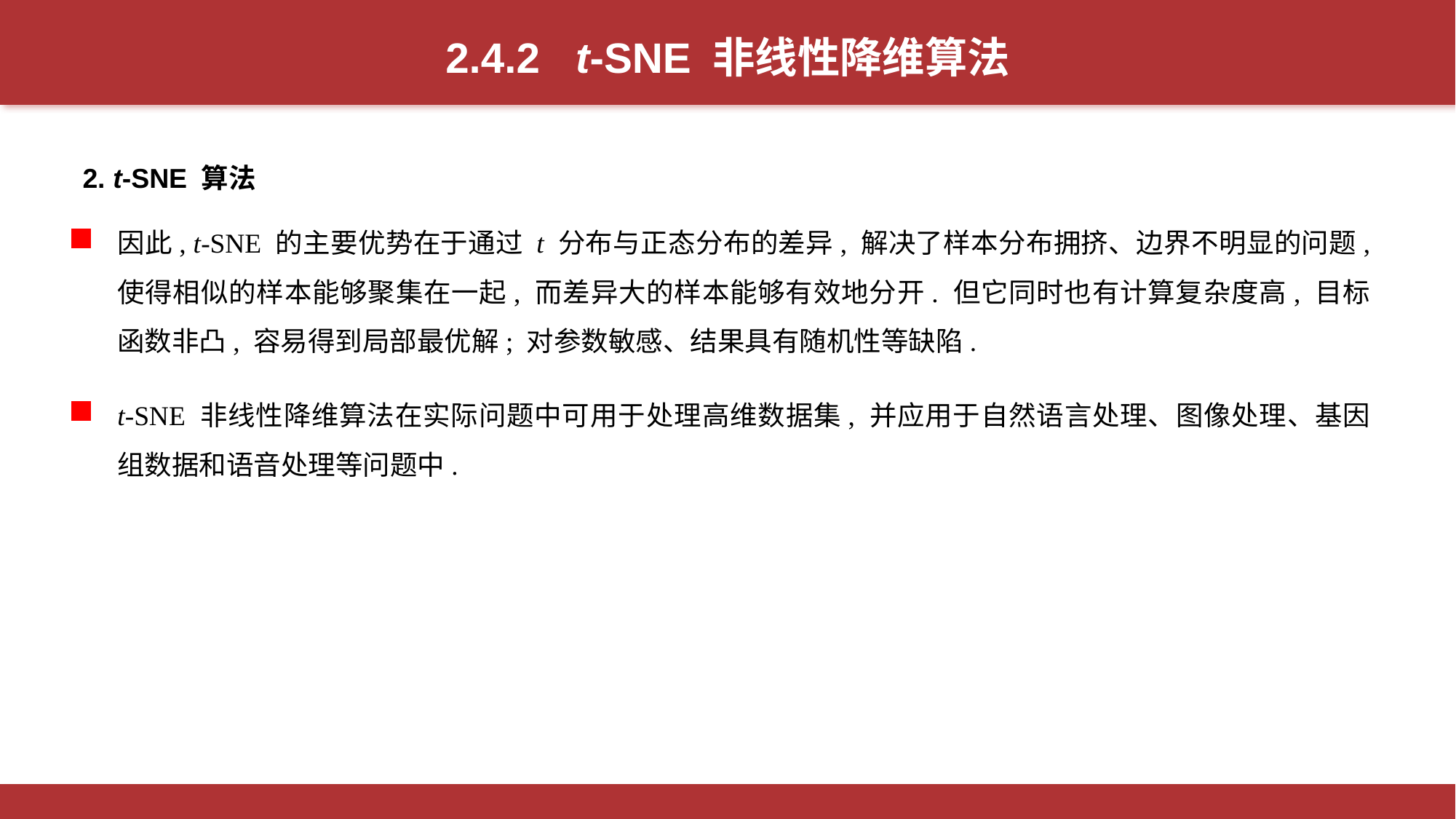

2.4.2   t-SNE 非线性降维算法
2. t-SNE 算法
因此, t-SNE 的主要优势在于通过 t 分布与正态分布的差异, 解决了样本分布拥挤、边界不明显的问题, 使得相似的样本能够聚集在一起, 而差异大的样本能够有效地分开. 但它同时也有计算复杂度高, 目标函数非凸, 容易得到局部最优解; 对参数敏感、结果具有随机性等缺陷.

t-SNE 非线性降维算法在实际问题中可用于处理高维数据集, 并应用于自然语言处理、图像处理、基因组数据和语音处理等问题中.